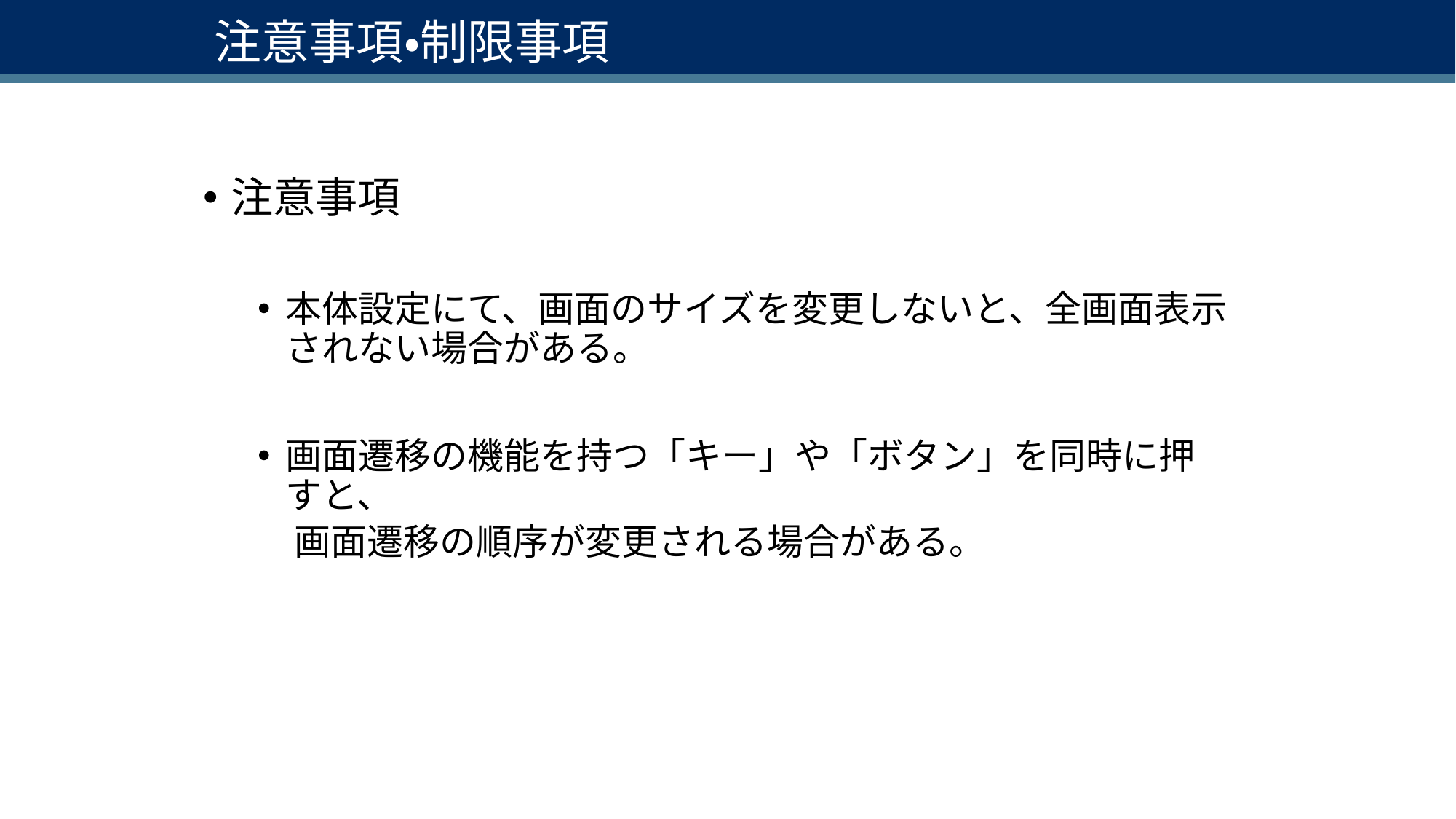

# 注意事項・制限事項
注意事項

本体設定にて、画面のサイズを変更しないと、全画面表示されない場合がある。

画面遷移の機能を持つ「キー」や「ボタン」を同時に押すと、
　画面遷移の順序が変更される場合がある。